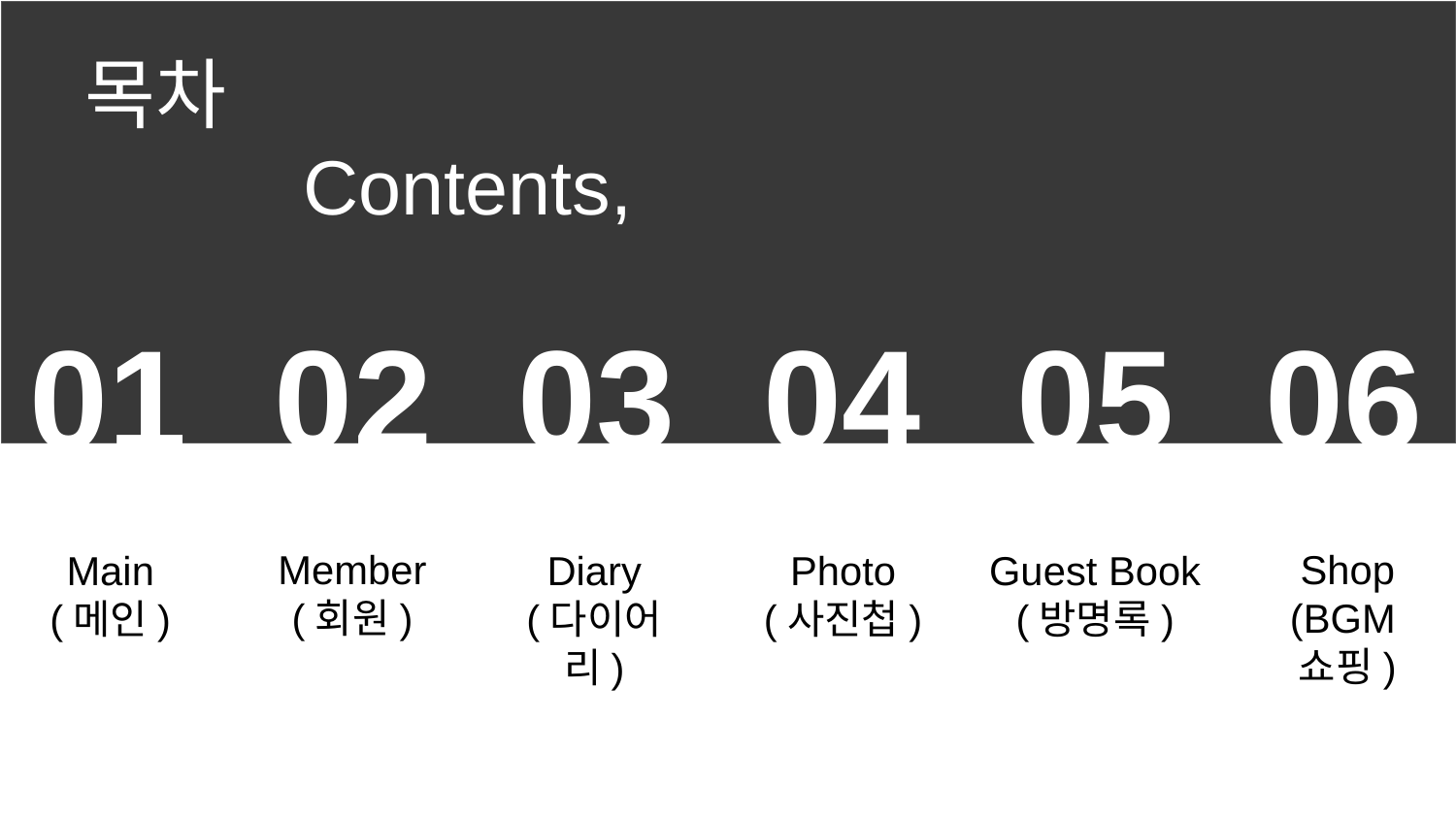

목차
Contents,
01
02
03
04
05
06
Member
(회원)
Shop
(BGM쇼핑)
Diary
(다이어리)
Guest Book
(방명록)
Main
(메인)
Photo
(사진첩)